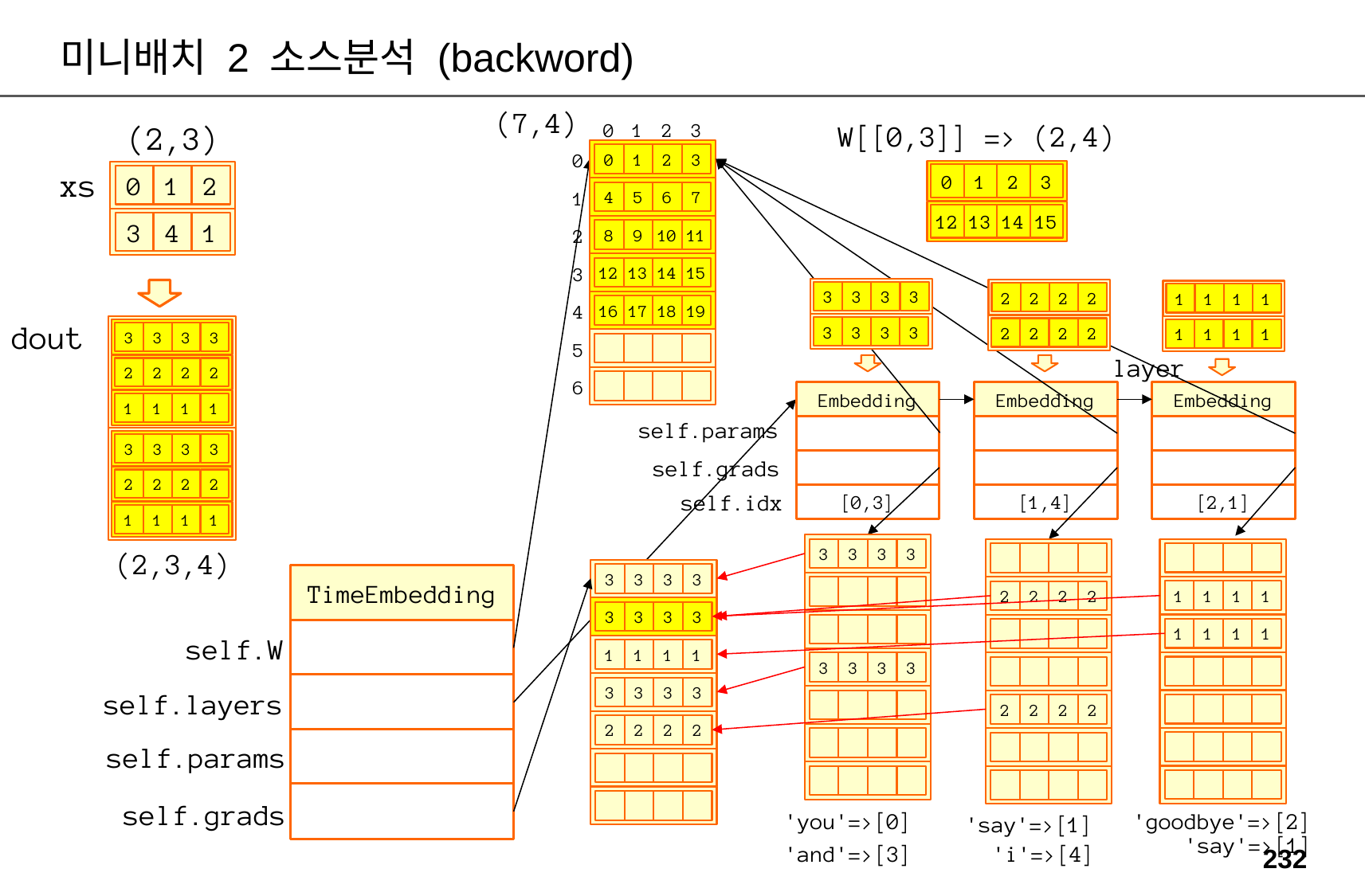

미니배치 2 소스분석 (backword)
(7,4)
(2,3)
W[[0,3]] => (2,4)
0
1
2
3

0
1
2
3
0
xs

0
1
2
3
0
1
2

4
5
6
7
1

12
13
14
15

3
4
1

8
9
10
11
2

12
13
14
15
3

3
3
3
3
2
2
2
2
1
1
1
1

16
17
18
19
4
dout

3
3
3
3
2
2
2
2
1
1
1
1

3
3
3
3

5
layer

2
2
2
2

6
Embedding
Embedding
Embedding

1
1
1
1
self.params

3
3
3
3
self.grads

2
2
2
2
self.idx
[0,3]
[1,4]
[2,1]

1
1
1
1

3
3
3
3

(2,3,4)

3
3
3
3
TimeEmbedding

1
1
1
1
2
2
2
2

3
3
3
3

1
1
1
1

self.W

1
1
1
1

3
3
3
3

3
3
3
3
self.layers

2
2
2
2

2
2
2
2

self.params

self.grads

'you'=>[0]
'goodbye'=>[2]
'say'=>[1]
'say'=>[1]
'i'=>[4]
'and'=>[3]